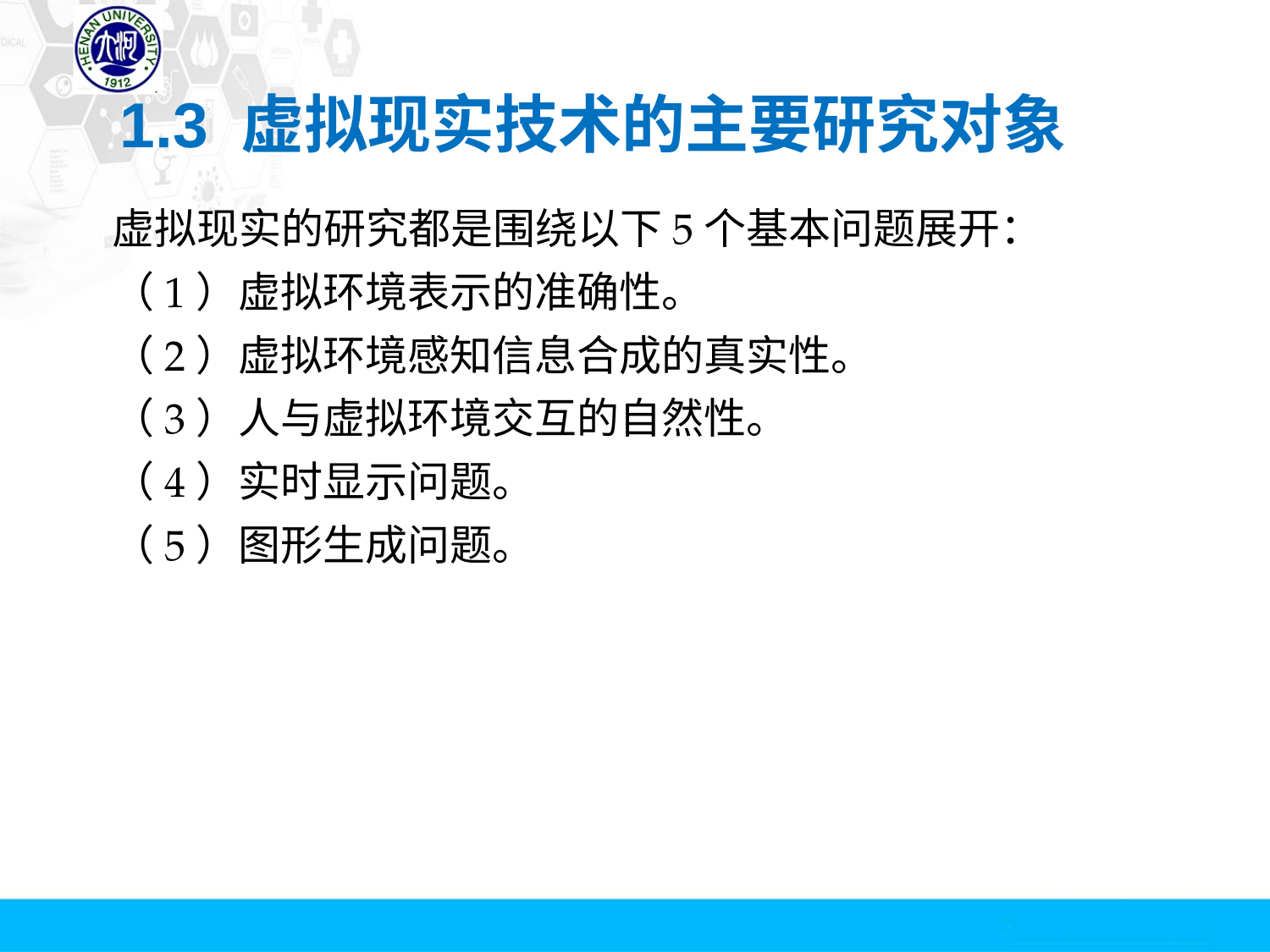

# 1.3 虚拟现实技术的主要研究对象
虚拟现实的研究都是围绕以下5个基本问题展开：
（1）虚拟环境表示的准确性。
（2）虚拟环境感知信息合成的真实性。
（3）人与虚拟环境交互的自然性。
（4）实时显示问题。
（5）图形生成问题。